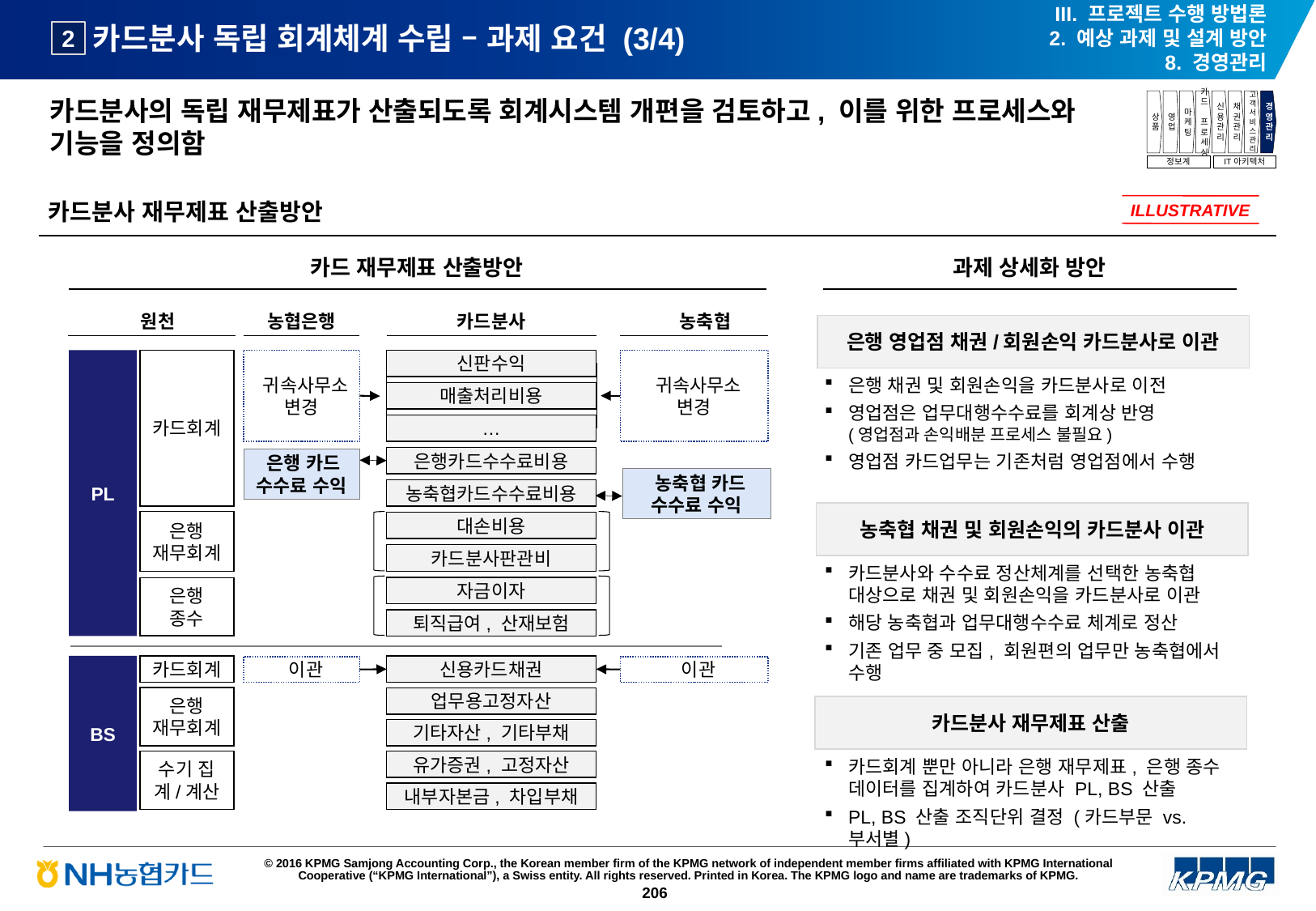

III. 프로젝트 수행 방법론
2. 예상 과제 및 설계 방안
8. 경영관리
# 카드분사 독립 회계체계 수립 – 과제 요건 (3/4)
2
카드분사의 독립 재무제표가 산출되도록 회계시스템 개편을 검토하고, 이를 위한 프로세스와 기능을 정의함
상품
영업
마케팅
카드
프로세싱
신용관리
채권관리
고객서비스관리
경영관리
정보계
IT아키텍처
카드분사 재무제표 산출방안
ILLUSTRATIVE
카드 재무제표 산출방안
과제 상세화 방안
원천
농협은행
카드분사
농축협
은행 영업점 채권/회원손익 카드분사로 이관
PL
카드회계
신판수익
 귀속사무소
변경
 귀속사무소
변경
은행 채권 및 회원손익을 카드분사로 이전
영업점은 업무대행수수료를 회계상 반영
(영업점과 손익배분 프로세스 불필요)
영업점 카드업무는 기존처럼 영업점에서 수행
매출처리비용
…
은행카드수수료비용
 은행 카드
수수료 수익
 농축협 카드 수수료 수익
농축협카드수수료비용
농축협 채권 및 회원손익의 카드분사 이관
은행
재무회계

대손비용
카드분사판관비
카드분사와 수수료 정산체계를 선택한 농축협 대상으로 채권 및 회원손익을 카드분사로 이관
해당 농축협과 업무대행수수료 체계로 정산
기존 업무 중 모집, 회원편의 업무만 농축협에서 수행

자금이자
은행
종수
퇴직급여, 산재보험
BS
신용카드채권
카드회계
 이관
 이관
은행
재무회계
업무용고정자산
카드분사 재무제표 산출
기타자산, 기타부채
카드회계 뿐만 아니라 은행 재무제표, 은행 종수 데이터를 집계하여 카드분사 PL, BS 산출
PL, BS 산출 조직단위 결정 (카드부문 vs. 부서별)
수기 집계/계산
유가증권, 고정자산
내부자본금, 차입부채